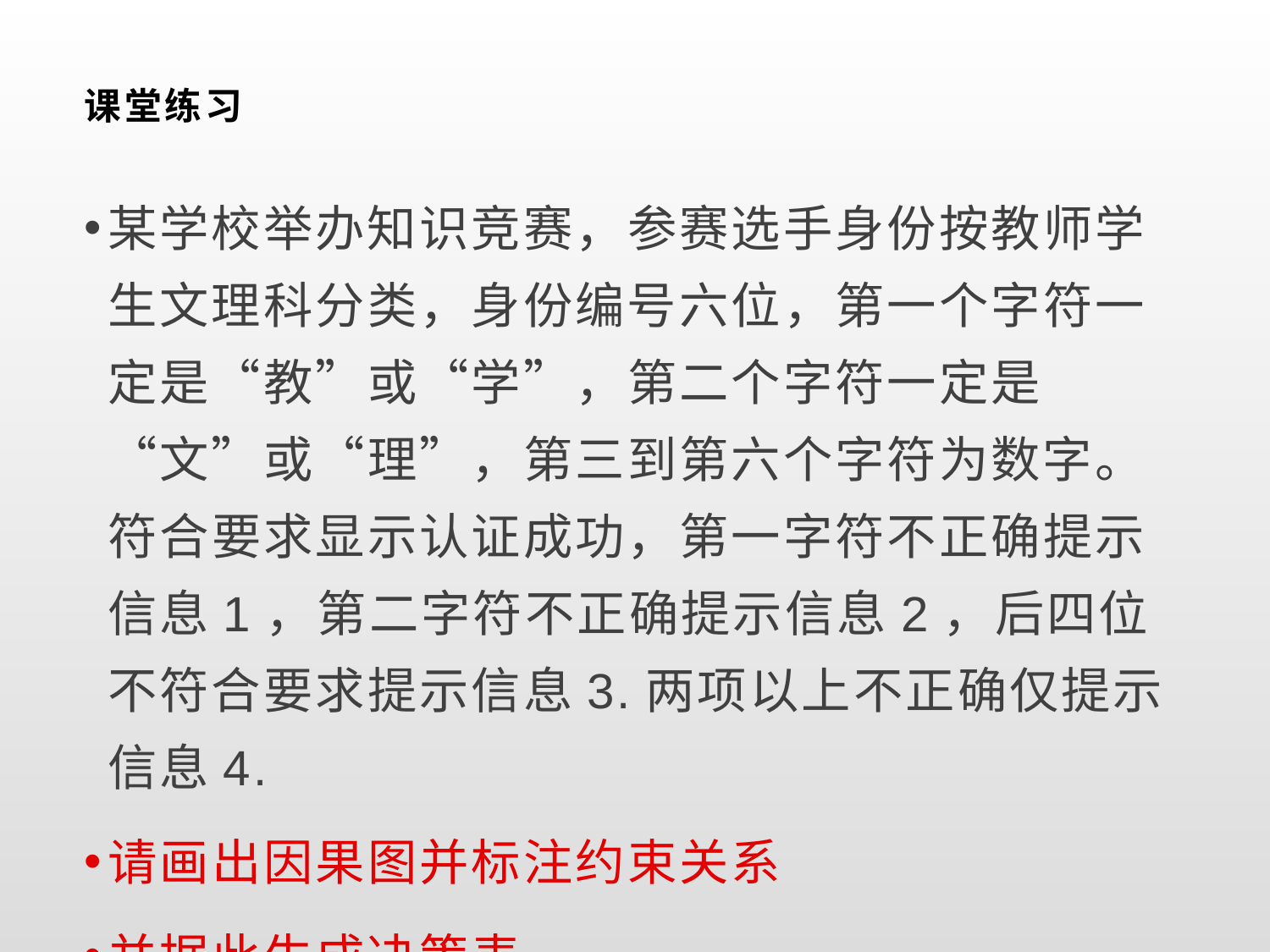

# 课堂练习
某学校举办知识竞赛，参赛选手身份按教师学生文理科分类，身份编号六位，第一个字符一定是“教”或“学”，第二个字符一定是“文”或“理”，第三到第六个字符为数字。符合要求显示认证成功，第一字符不正确提示信息1，第二字符不正确提示信息2，后四位不符合要求提示信息3.两项以上不正确仅提示信息4.
请画出因果图并标注约束关系
并据此生成决策表